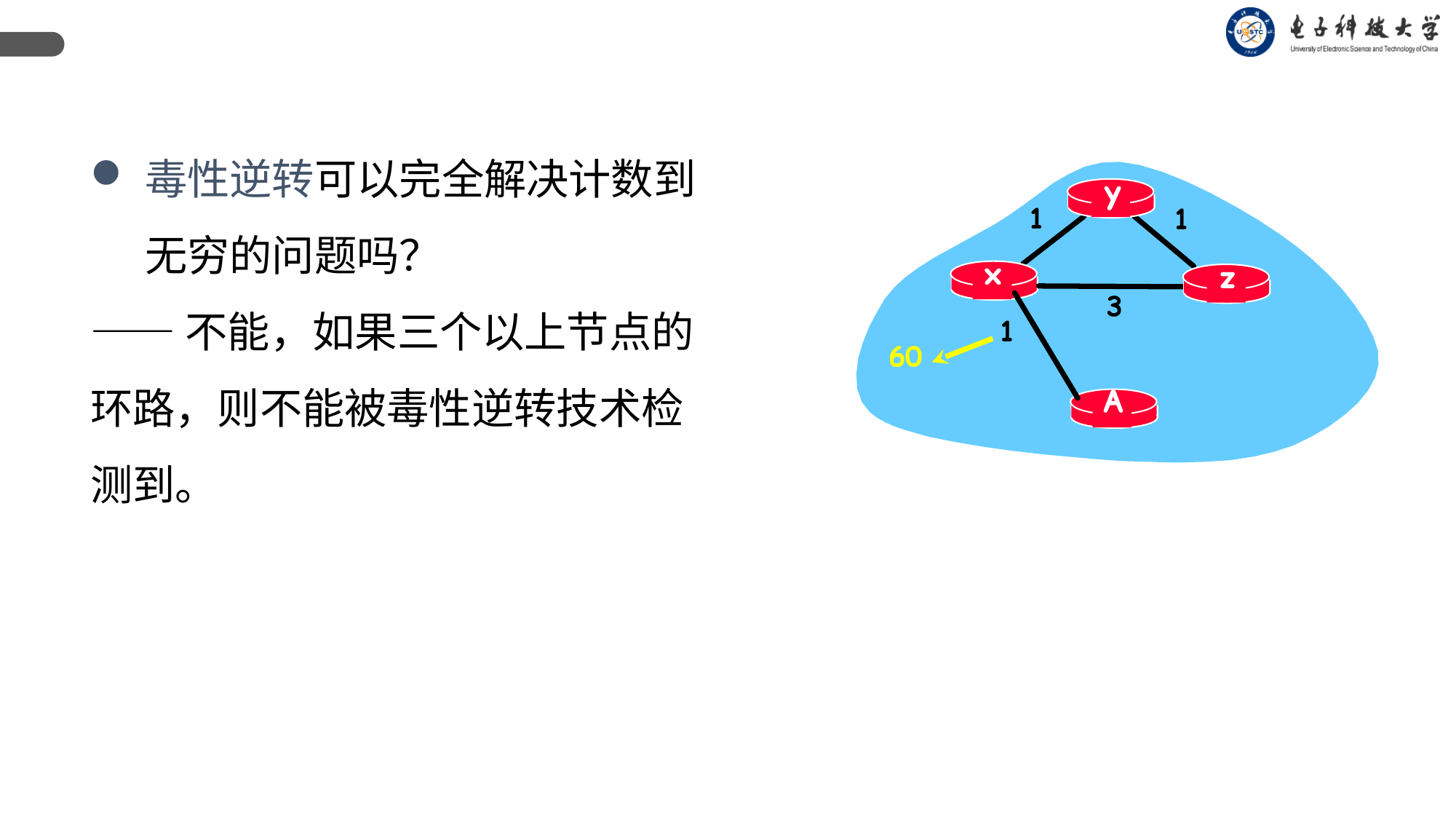

毒性逆转可以完全解决计数到无穷的问题吗？
——不能，如果三个以上节点的环路，则不能被毒性逆转技术检测到。

y

1
1

x

z

3

1

60

A